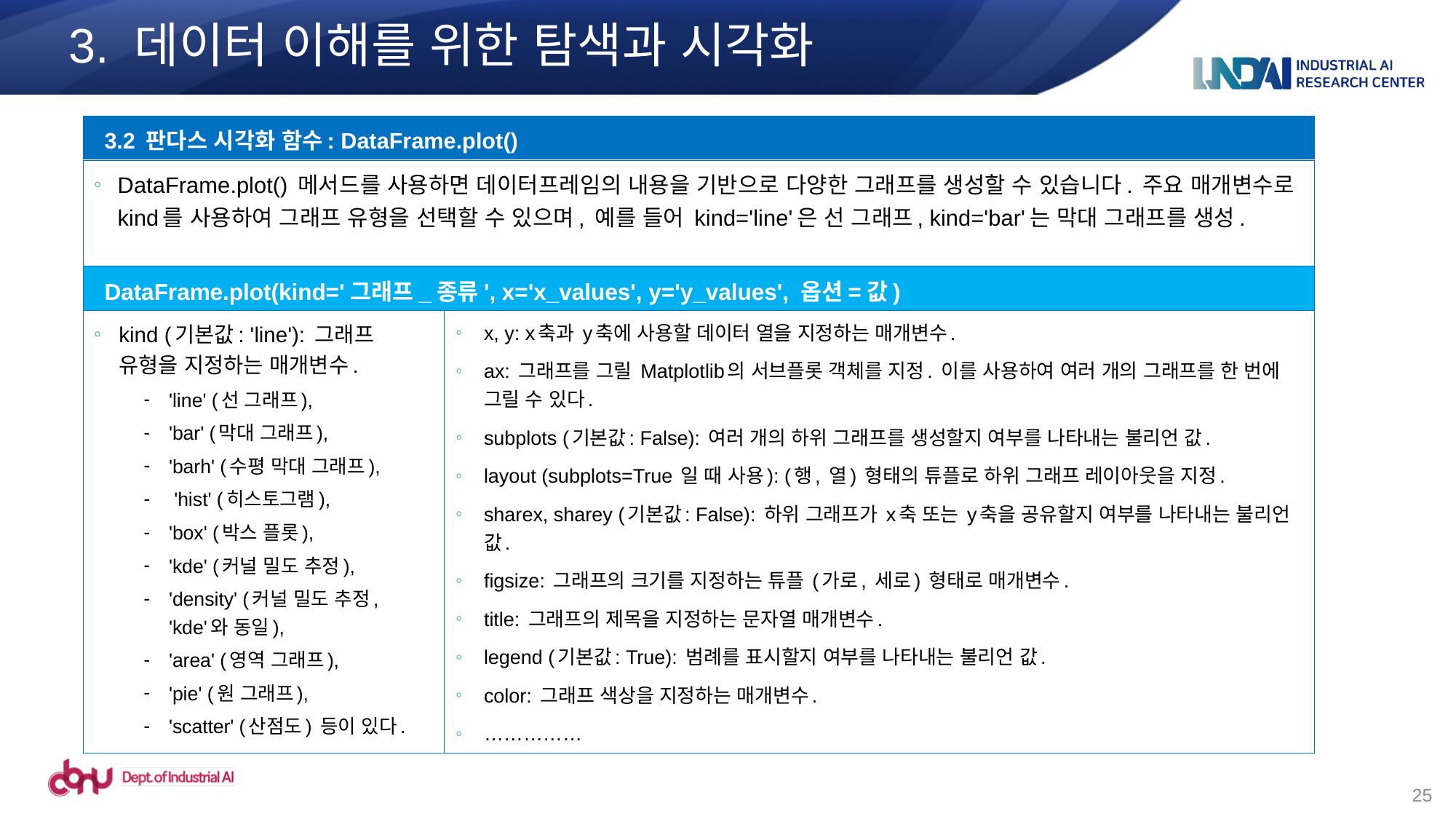

# 3. 데이터 이해를 위한 탐색과 시각화
3.2 판다스 시각화 함수: DataFrame.plot()
DataFrame.plot() 메서드를 사용하면 데이터프레임의 내용을 기반으로 다양한 그래프를 생성할 수 있습니다. 주요 매개변수로 kind를 사용하여 그래프 유형을 선택할 수 있으며, 예를 들어 kind='line'은 선 그래프, kind='bar'는 막대 그래프를 생성.

DataFrame.plot(kind='그래프_종류', x='x_values', y='y_values', 옵션=값)
kind (기본값: 'line'): 그래프 유형을 지정하는 매개변수.
'line' (선 그래프),
'bar' (막대 그래프),
'barh' (수평 막대 그래프),
 'hist' (히스토그램),
'box' (박스 플롯),
'kde' (커널 밀도 추정),
'density' (커널 밀도 추정, 'kde'와 동일),
'area' (영역 그래프),
'pie' (원 그래프),
'scatter' (산점도) 등이 있다.
x, y: x축과 y축에 사용할 데이터 열을 지정하는 매개변수.
ax: 그래프를 그릴 Matplotlib의 서브플롯 객체를 지정. 이를 사용하여 여러 개의 그래프를 한 번에 그릴 수 있다.
subplots (기본값: False): 여러 개의 하위 그래프를 생성할지 여부를 나타내는 불리언 값.
layout (subplots=True 일 때 사용): (행, 열) 형태의 튜플로 하위 그래프 레이아웃을 지정.
sharex, sharey (기본값: False): 하위 그래프가 x축 또는 y축을 공유할지 여부를 나타내는 불리언 값.
figsize: 그래프의 크기를 지정하는 튜플 (가로, 세로) 형태로 매개변수.
title: 그래프의 제목을 지정하는 문자열 매개변수.
legend (기본값: True): 범례를 표시할지 여부를 나타내는 불리언 값.
color: 그래프 색상을 지정하는 매개변수.
……………
25